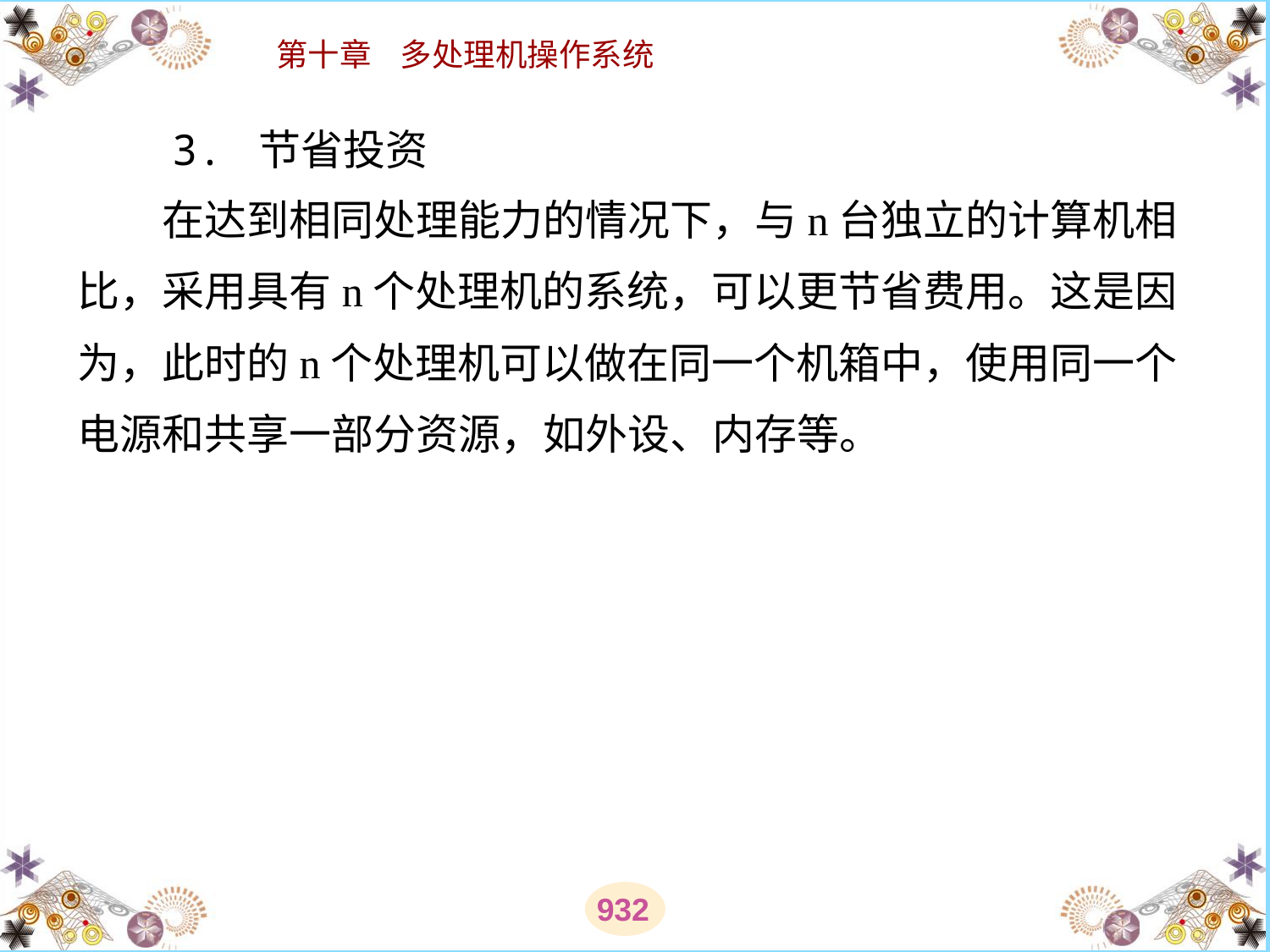

# 3. 节省投资 　　在达到相同处理能力的情况下，与n台独立的计算机相比，采用具有n个处理机的系统，可以更节省费用。这是因为，此时的n个处理机可以做在同一个机箱中，使用同一个电源和共享一部分资源，如外设、内存等。